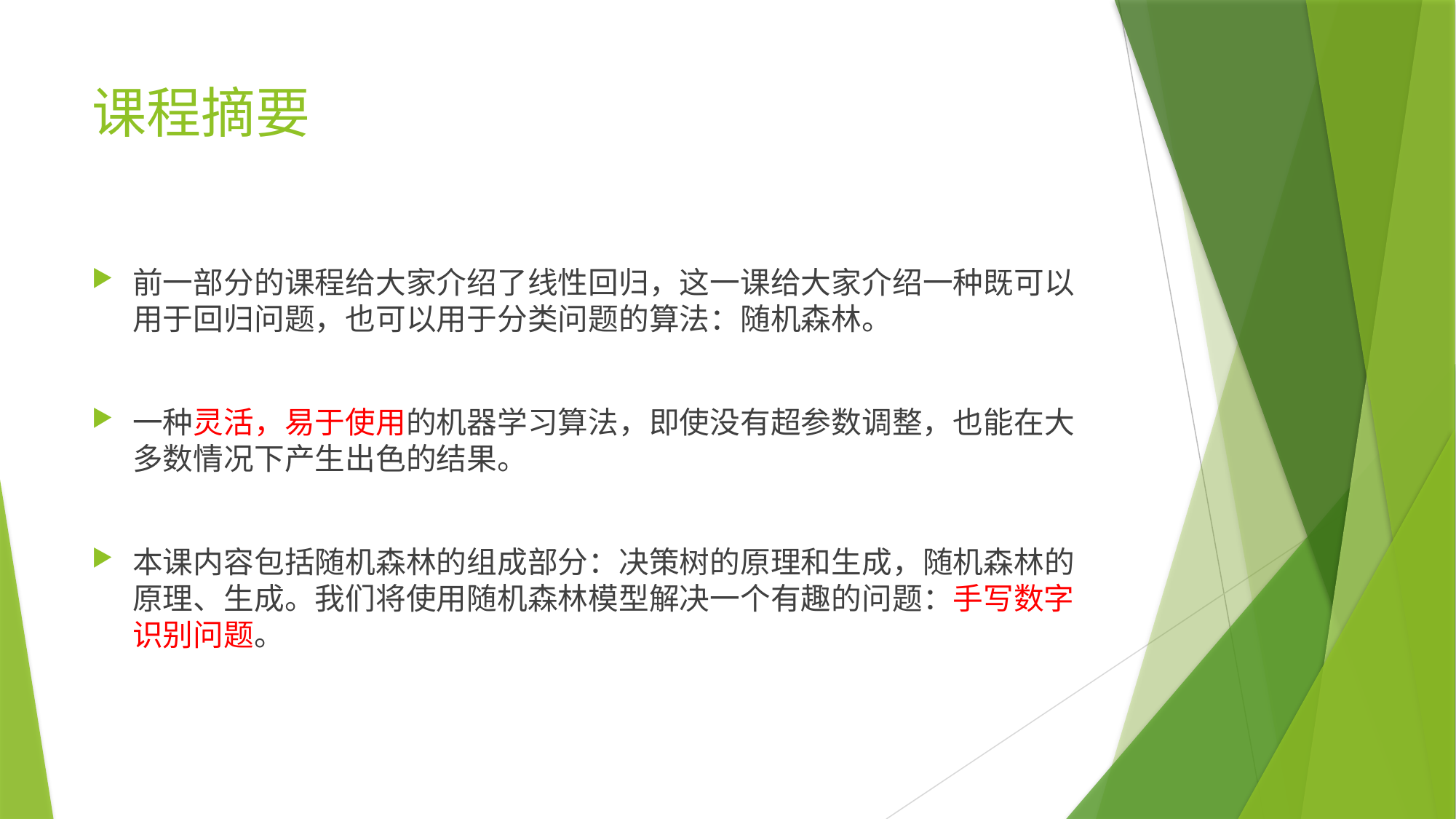

# 课程摘要
前一部分的课程给大家介绍了线性回归，这一课给大家介绍一种既可以用于回归问题，也可以用于分类问题的算法：随机森林。

一种灵活，易于使用的机器学习算法，即使没有超参数调整，也能在大多数情况下产生出色的结果。

本课内容包括随机森林的组成部分：决策树的原理和生成，随机森林的原理、生成。我们将使用随机森林模型解决一个有趣的问题：手写数字识别问题。